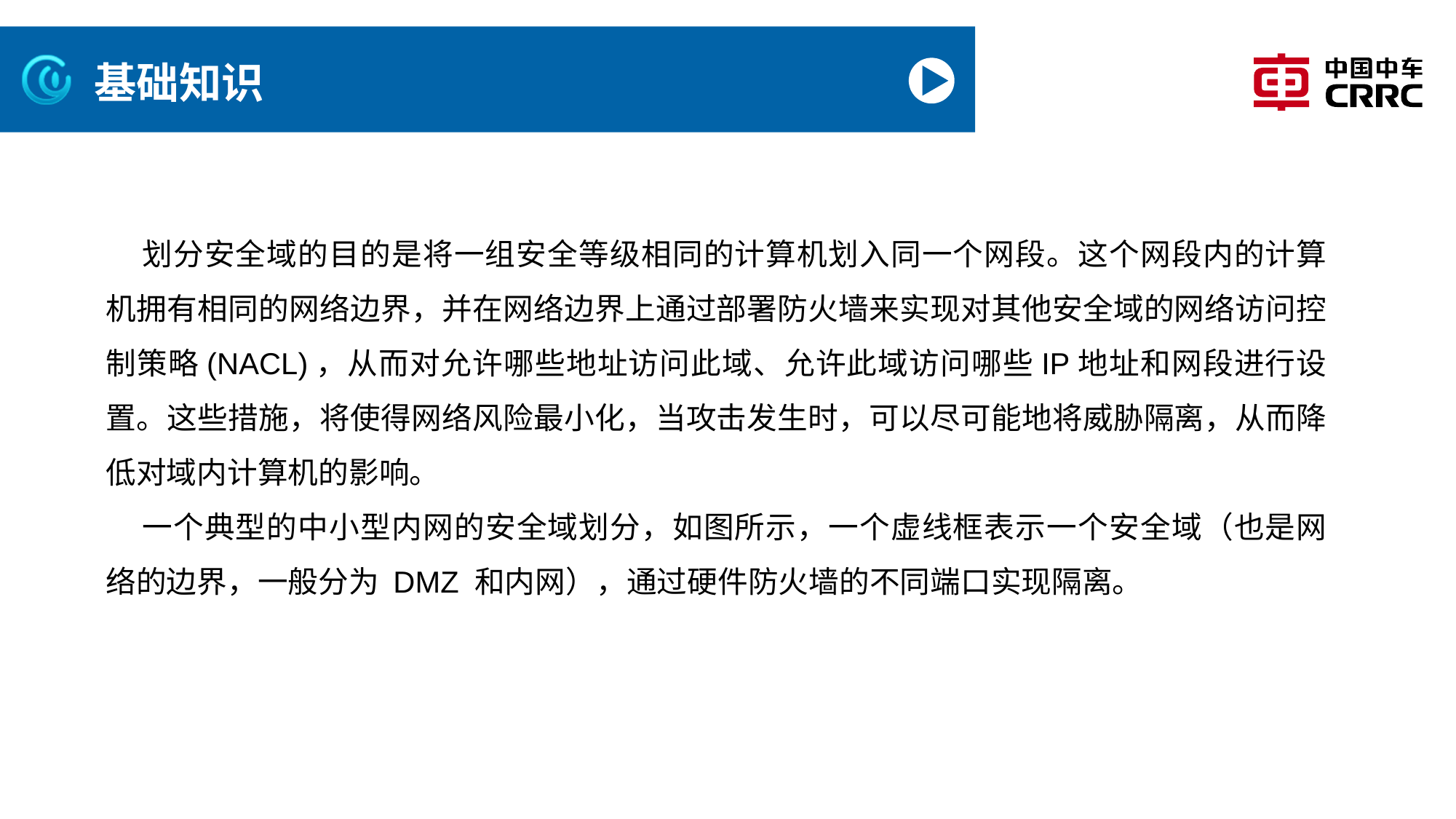

# 基础知识
划分安全域的目的是将一组安全等级相同的计算机划入同一个网段。这个网段内的计算机拥有相同的网络边界，并在网络边界上通过部署防火墙来实现对其他安全域的网络访问控制策略(NACL)，从而对允许哪些地址访问此域、允许此域访问哪些IP地址和网段进行设置。这些措施，将使得网络风险最小化，当攻击发生时，可以尽可能地将威胁隔离，从而降低对域内计算机的影响。
一个典型的中小型内网的安全域划分，如图所示，一个虚线框表示一个安全域（也是网络的边界，一般分为 DMZ 和内网），通过硬件防火墙的不同端口实现隔离。
20